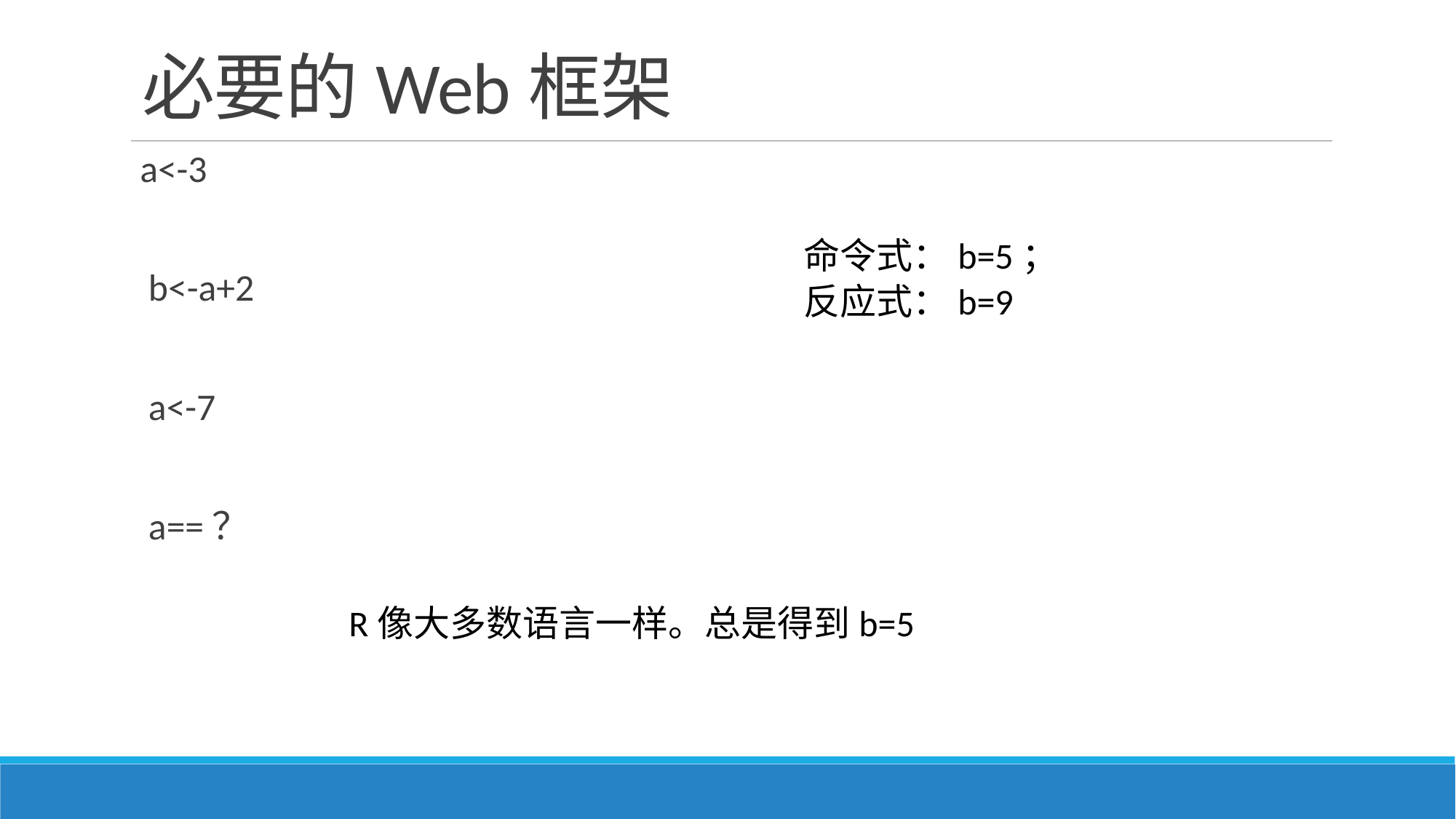

# 必要的Web框架
a<-3

 b<-a+2

 a<-7

 a==？
命令式：b=5；
反应式：b=9
R像大多数语言一样。总是得到b=5